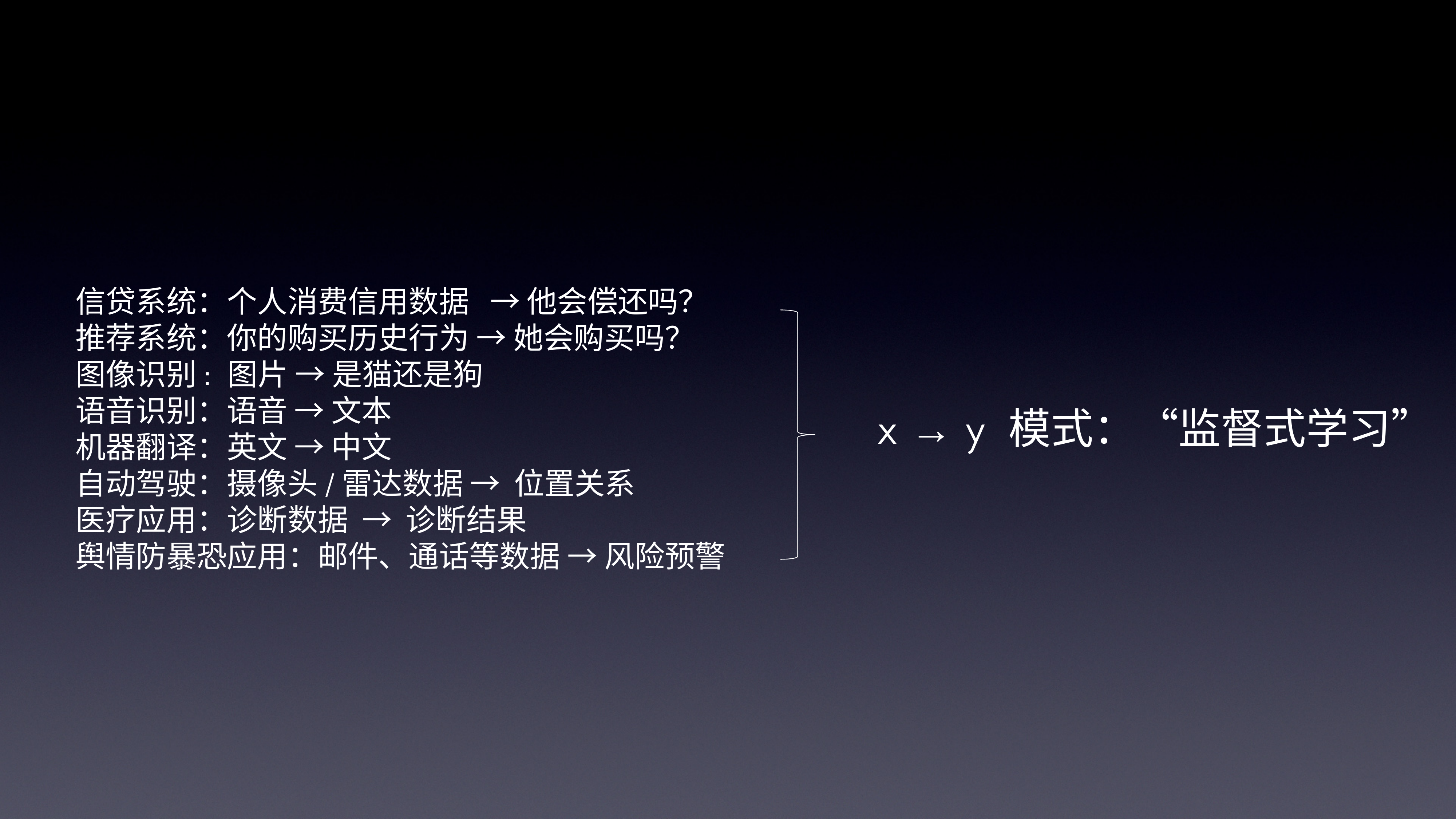

信贷系统：个人消费信用数据   → 他会偿还吗？
	推荐系统：你的购买历史行为 → 她会购买吗？
	图像识别: 图片 → 是猫还是狗
	语音识别：语音 → 文本
	机器翻译：英文 → 中文
	自动驾驶：摄像头/雷达数据 →  位置关系
	医疗应用：诊断数据  →  诊断结果
	舆情防暴恐应用：邮件、通话等数据 → 风险预警

x → y 模式：“监督式学习”